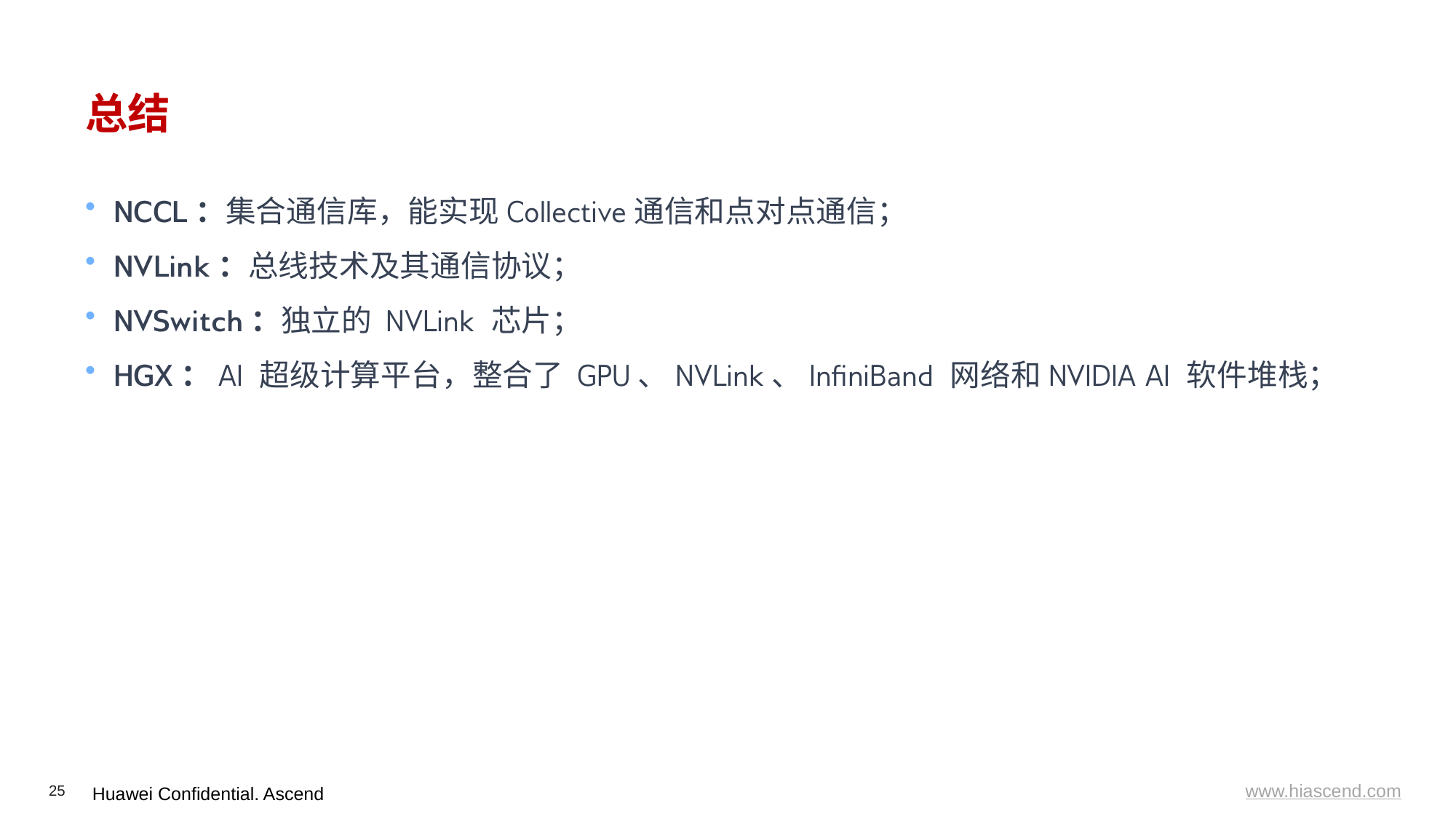

# 总结
NCCL：集合通信库，能实现Collective通信和点对点通信；
NVLink：总线技术及其通信协议；
NVSwitch：独立的 NVLink 芯片；
HGX：AI 超级计算平台，整合了 GPU、NVLink、InfiniBand 网络和NVIDIA AI 软件堆栈；